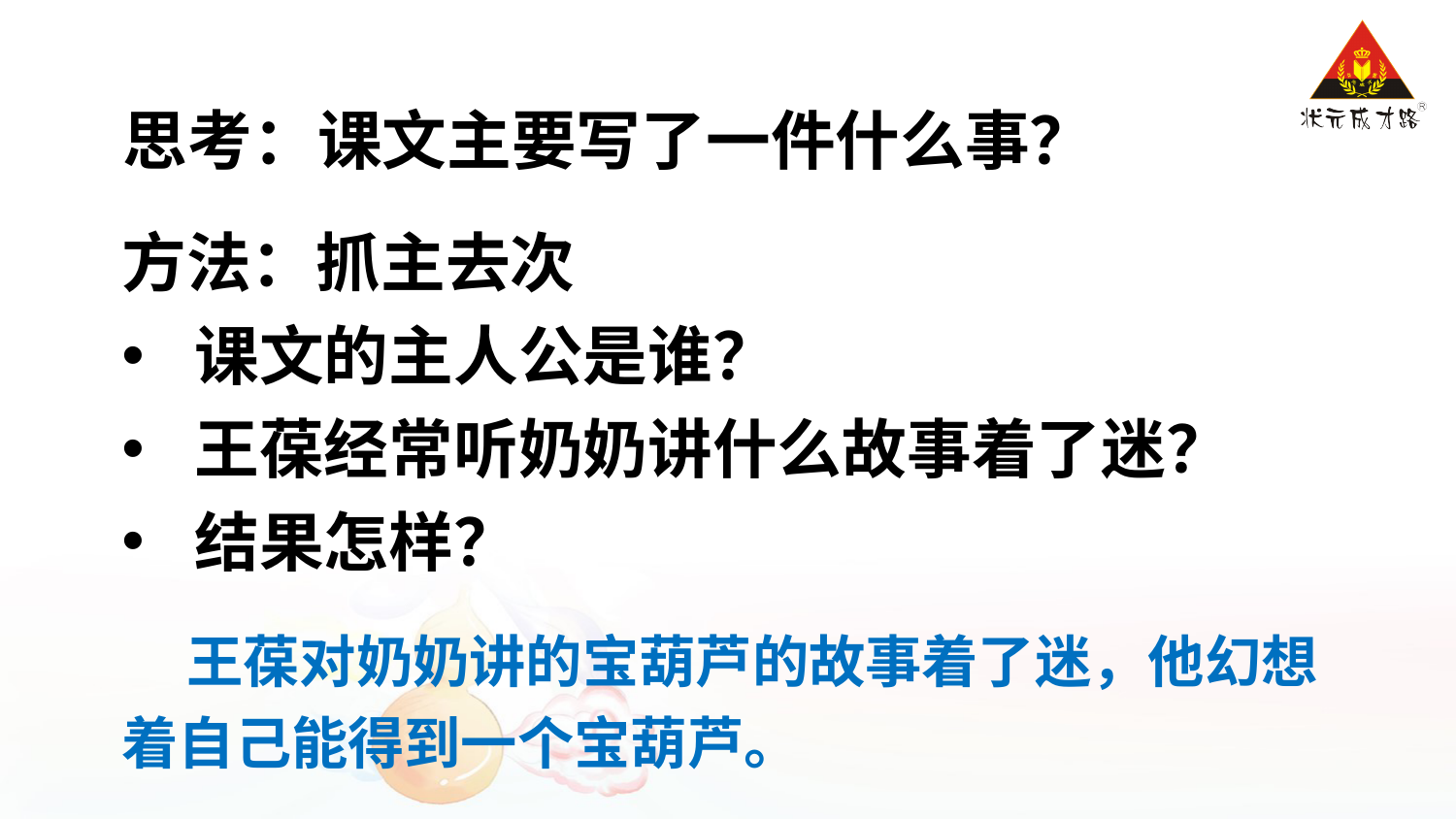

思考：课文主要写了一件什么事？
方法：抓主去次
课文的主人公是谁？
王葆经常听奶奶讲什么故事着了迷？
结果怎样？
    王葆对奶奶讲的宝葫芦的故事着了迷，他幻想着自己能得到一个宝葫芦。